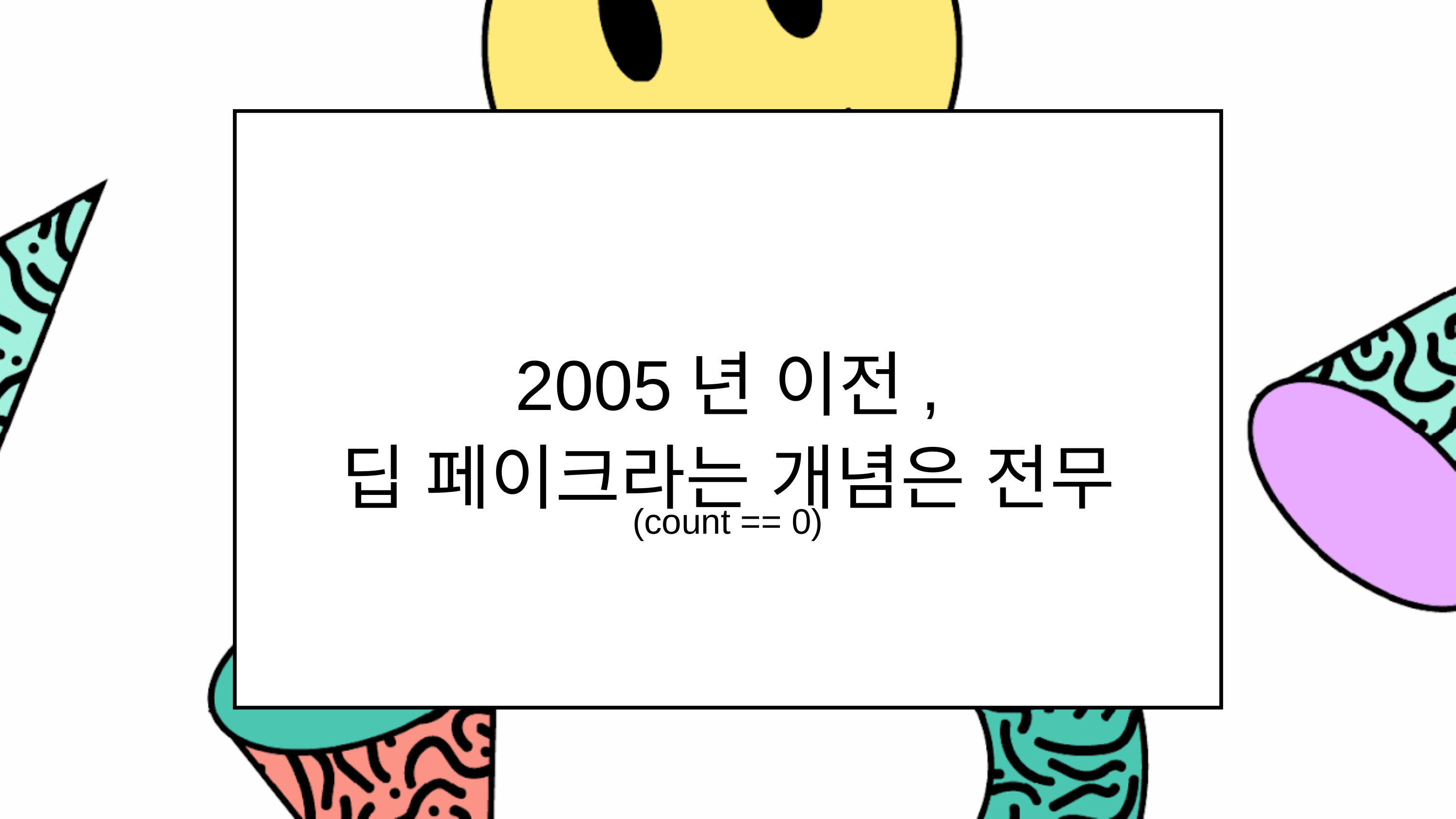

2005년 이전,
딥 페이크라는 개념은 전무
(count == 0)